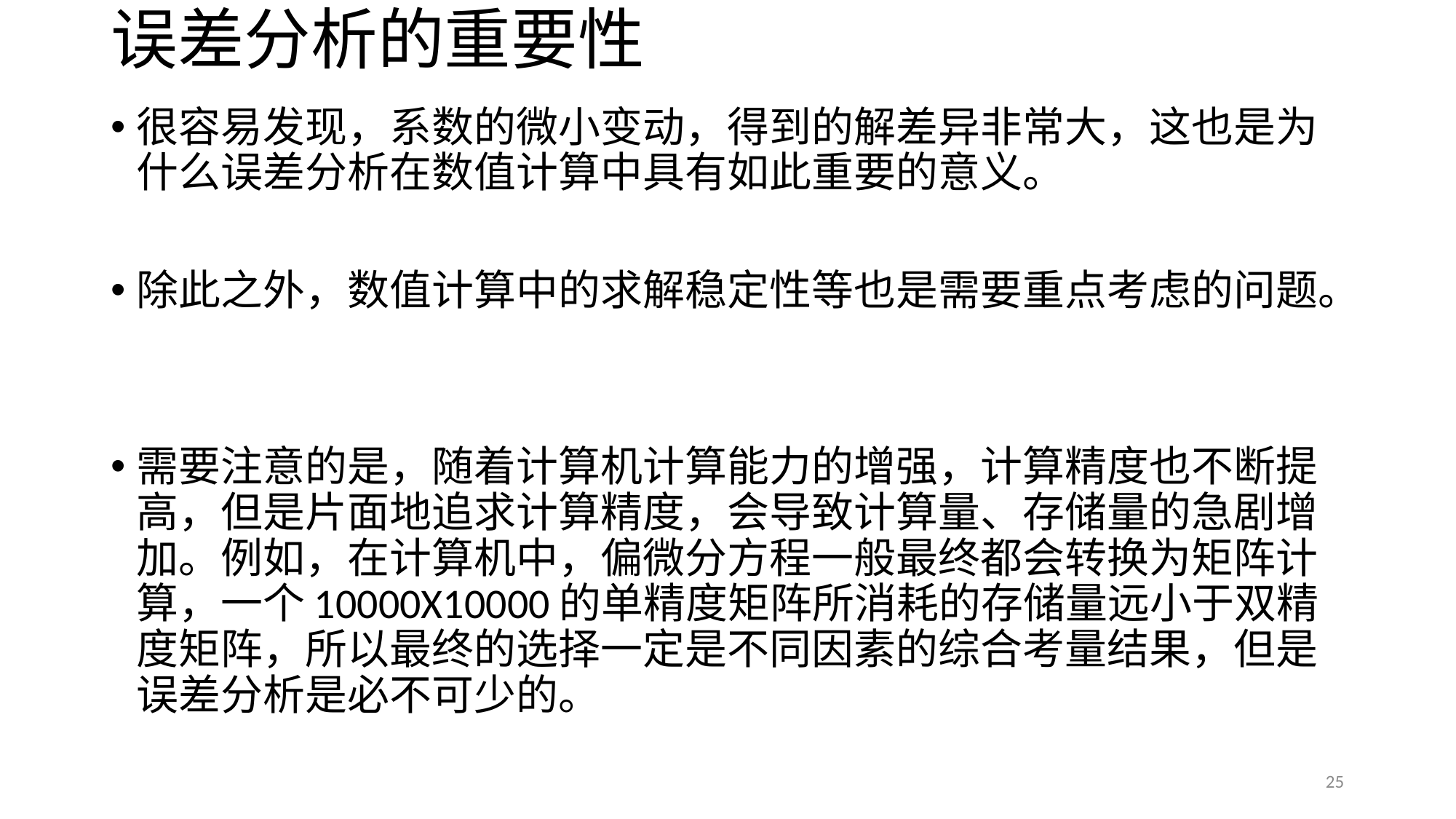

# 误差分析的重要性
很容易发现，系数的微小变动，得到的解差异非常大，这也是为什么误差分析在数值计算中具有如此重要的意义。

除此之外，数值计算中的求解稳定性等也是需要重点考虑的问题。

需要注意的是，随着计算机计算能力的增强，计算精度也不断提高，但是片面地追求计算精度，会导致计算量、存储量的急剧增加。例如，在计算机中，偏微分方程一般最终都会转换为矩阵计算，一个10000X10000的单精度矩阵所消耗的存储量远小于双精度矩阵，所以最终的选择一定是不同因素的综合考量结果，但是误差分析是必不可少的。
25